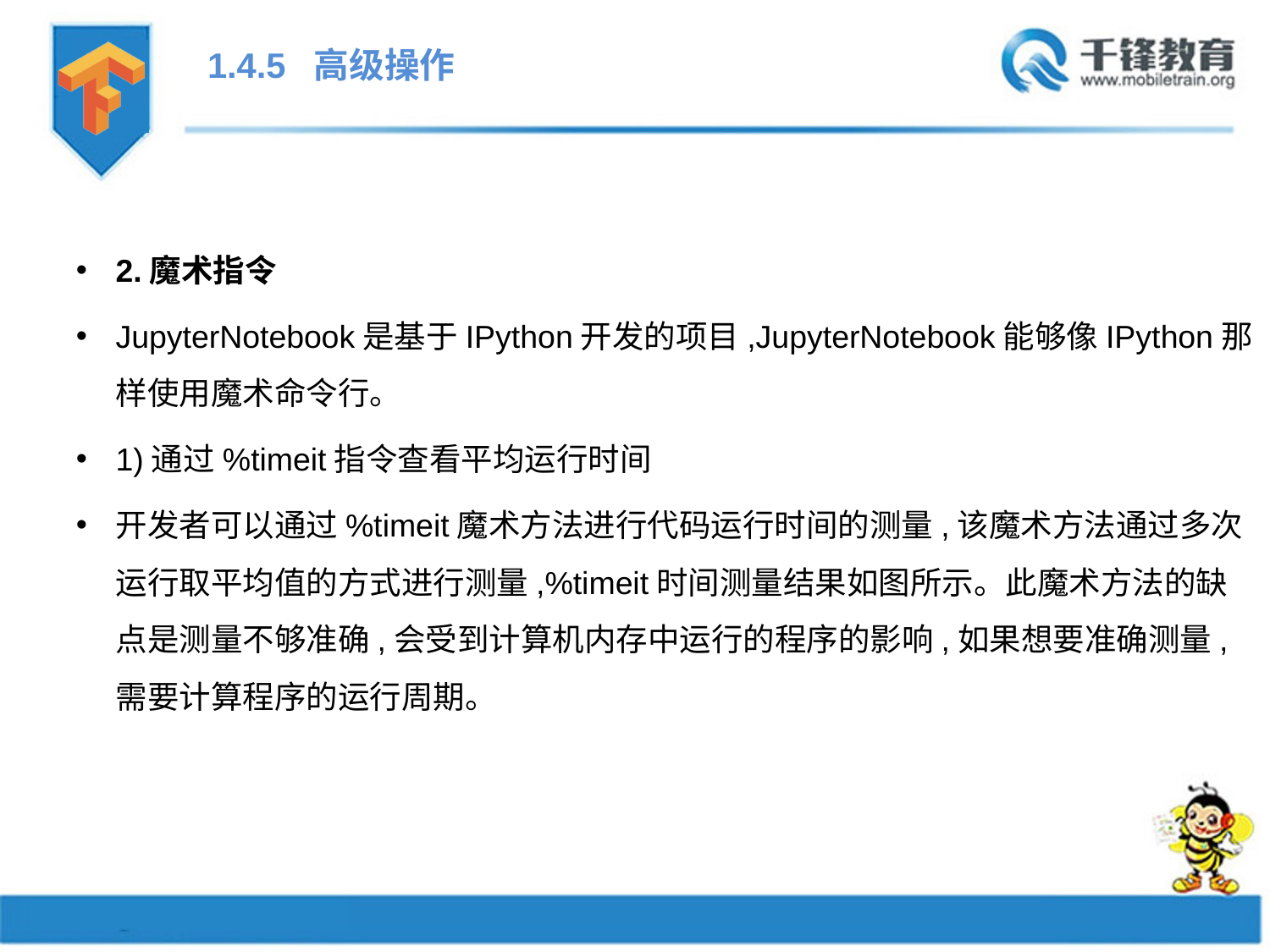

1.4.5  高级操作
2.魔术指令
JupyterNotebook是基于IPython开发的项目,JupyterNotebook能够像IPython那样使用魔术命令行。
1)通过%timeit指令查看平均运行时间
开发者可以通过%timeit魔术方法进行代码运行时间的测量,该魔术方法通过多次运行取平均值的方式进行测量,%timeit时间测量结果如图所示。此魔术方法的缺点是测量不够准确,会受到计算机内存中运行的程序的影响,如果想要准确测量,需要计算程序的运行周期。